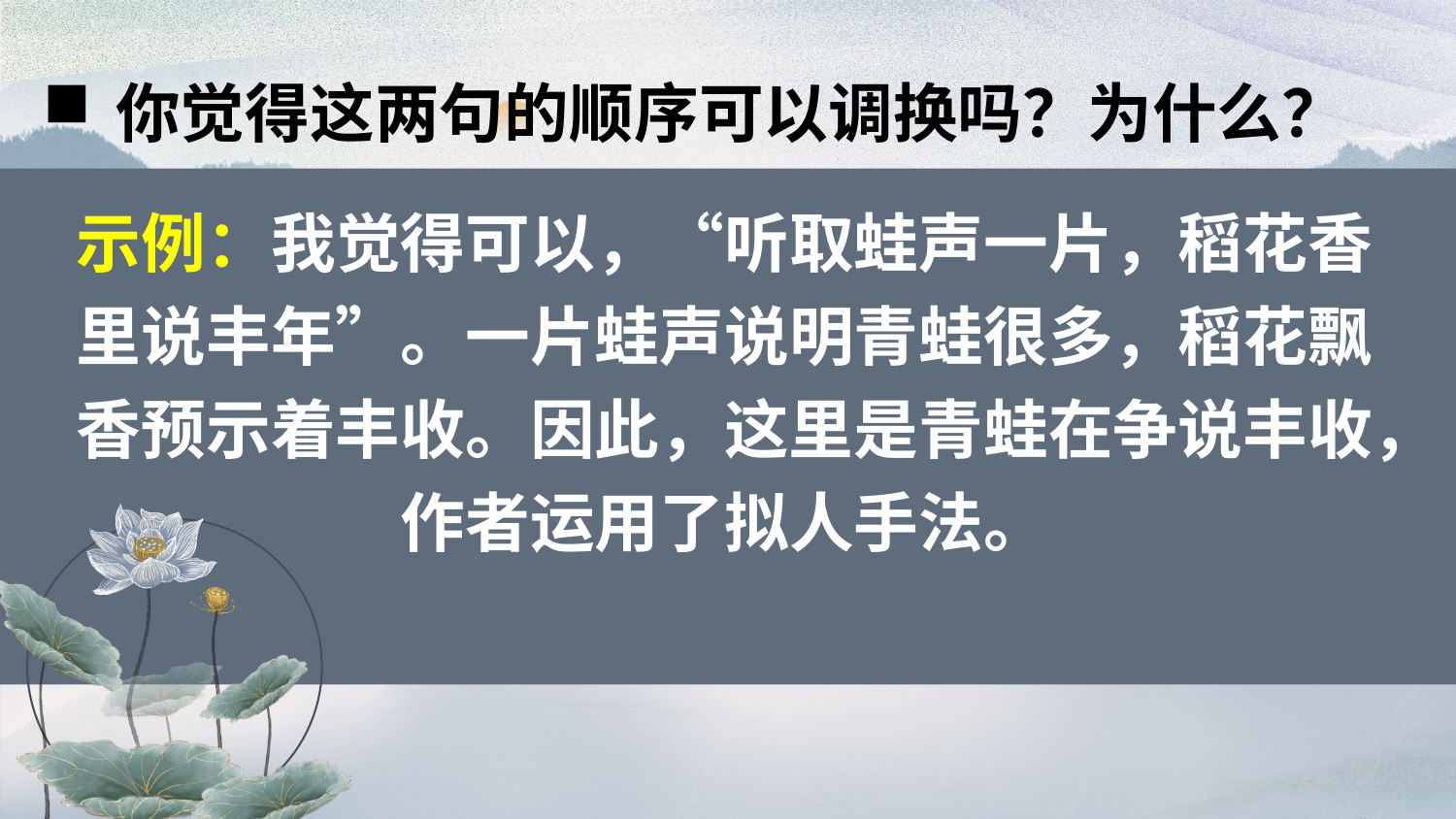

你觉得这两句的顺序可以调换吗？为什么？
示例：我觉得可以，“听取蛙声一片，稻花香里说丰年”。一片蛙声说明青蛙很多，稻花飘香预示着丰收。因此，这里是青蛙在争说丰收，作者运用了拟人手法。